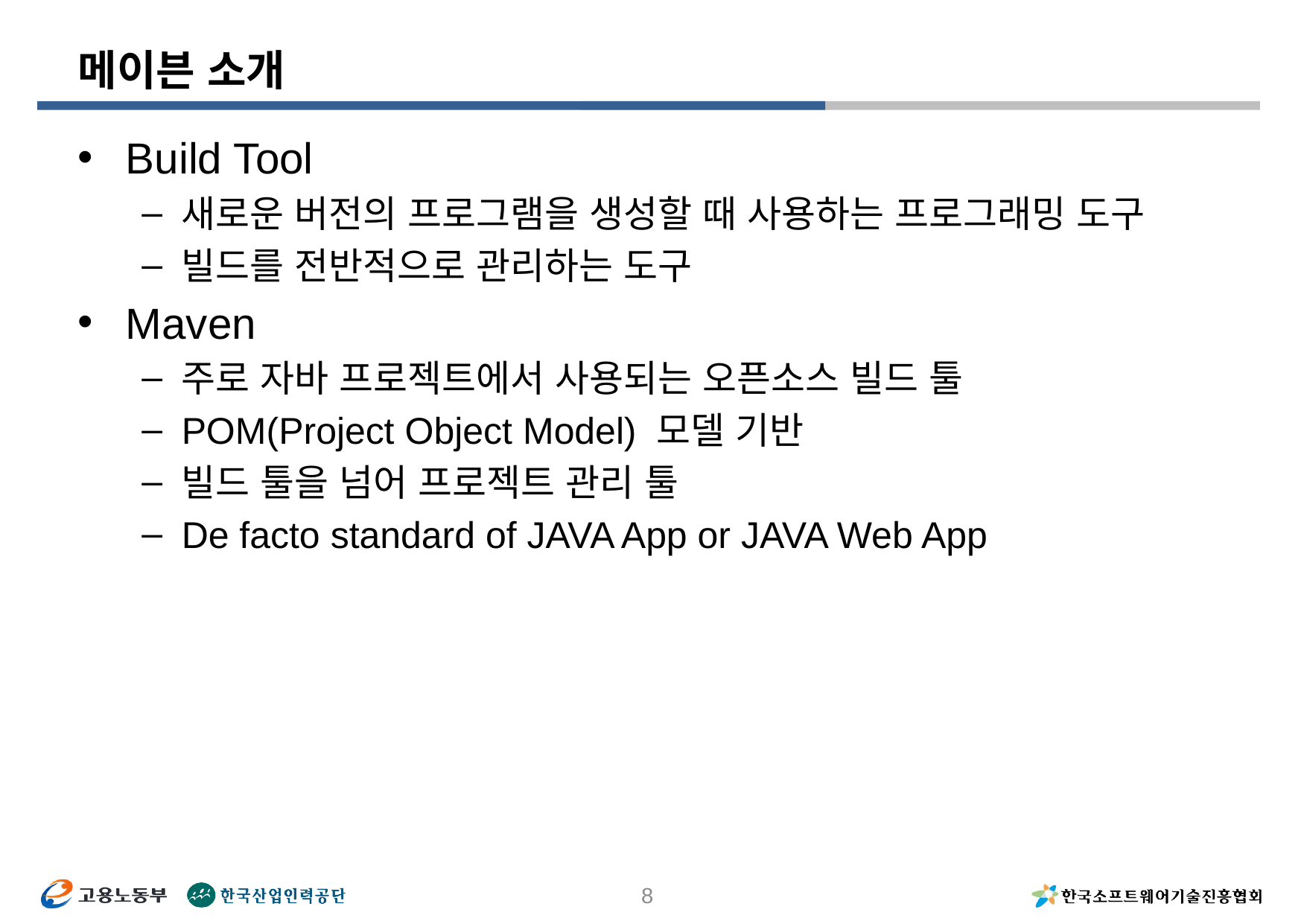

# 메이븐 소개
Build Tool
새로운 버전의 프로그램을 생성할 때 사용하는 프로그래밍 도구
빌드를 전반적으로 관리하는 도구
Maven
주로 자바 프로젝트에서 사용되는 오픈소스 빌드 툴
POM(Project Object Model) 모델 기반
빌드 툴을 넘어 프로젝트 관리 툴
De facto standard of JAVA App or JAVA Web App
8